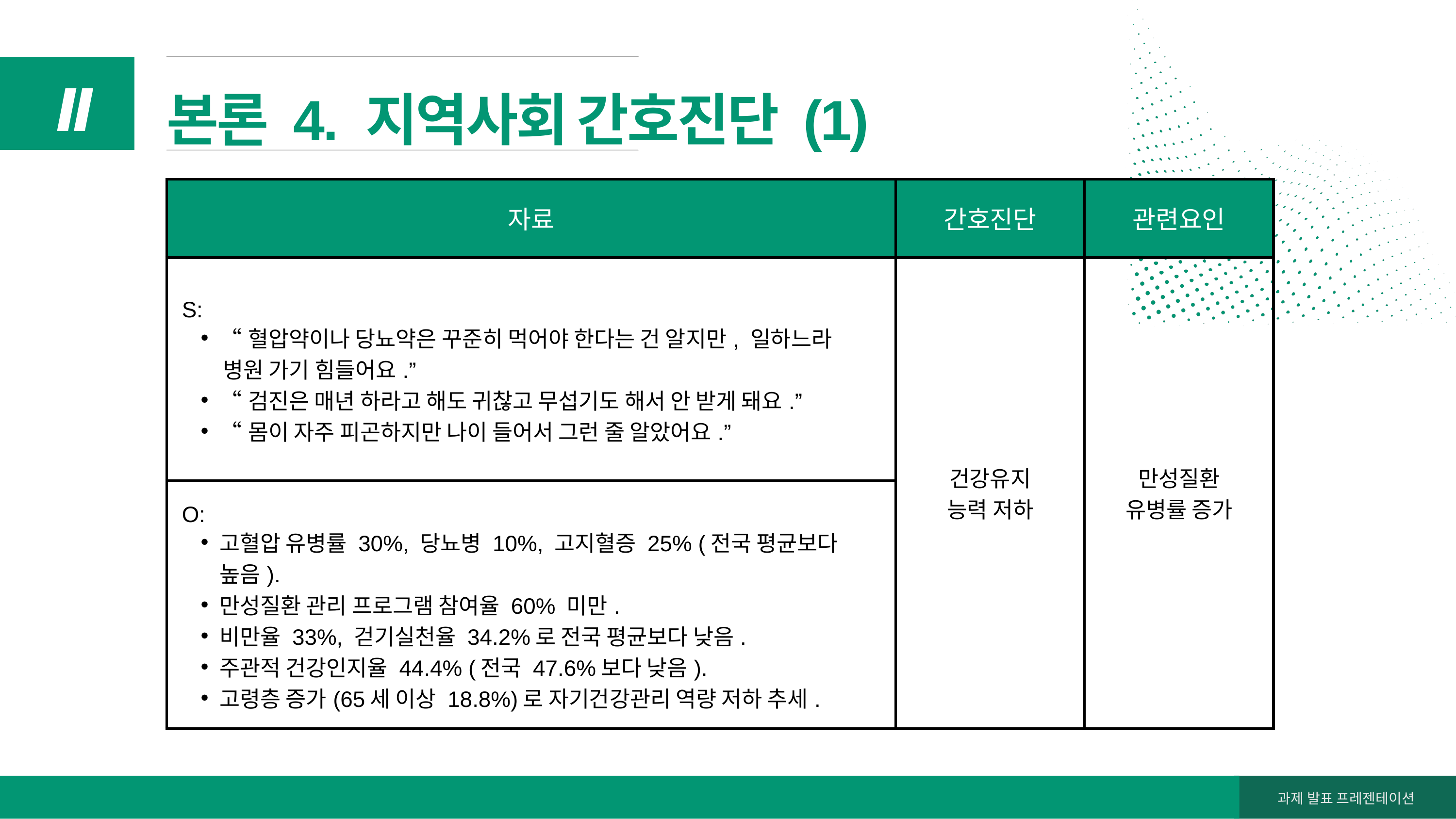

본론 4. 지역사회 간호진단 (1)
Ⅱ

| 자료 | 간호진단 | 관련요인 |
| --- | --- | --- |
| S: “혈압약이나 당뇨약은 꾸준히 먹어야 한다는 건 알지만, 일하느라 병원 가기 힘들어요.” “검진은 매년 하라고 해도 귀찮고 무섭기도 해서 안 받게 돼요.” “몸이 자주 피곤하지만 나이 들어서 그런 줄 알았어요.” | 건강유지 능력 저하 | 만성질환 유병률 증가 |
| O: 고혈압 유병률 30%, 당뇨병 10%, 고지혈증 25% (전국 평균보다 높음). 만성질환 관리 프로그램 참여율 60% 미만. 비만율 33%, 걷기실천율 34.2%로 전국 평균보다 낮음. 주관적 건강인지율 44.4% (전국 47.6%보다 낮음). 고령층 증가(65세 이상 18.8%)로 자기건강관리 역량 저하 추세. | 건강유지 능력 저하 | 만성질환 유병률 증가 |

과제 발표 프레젠테이션